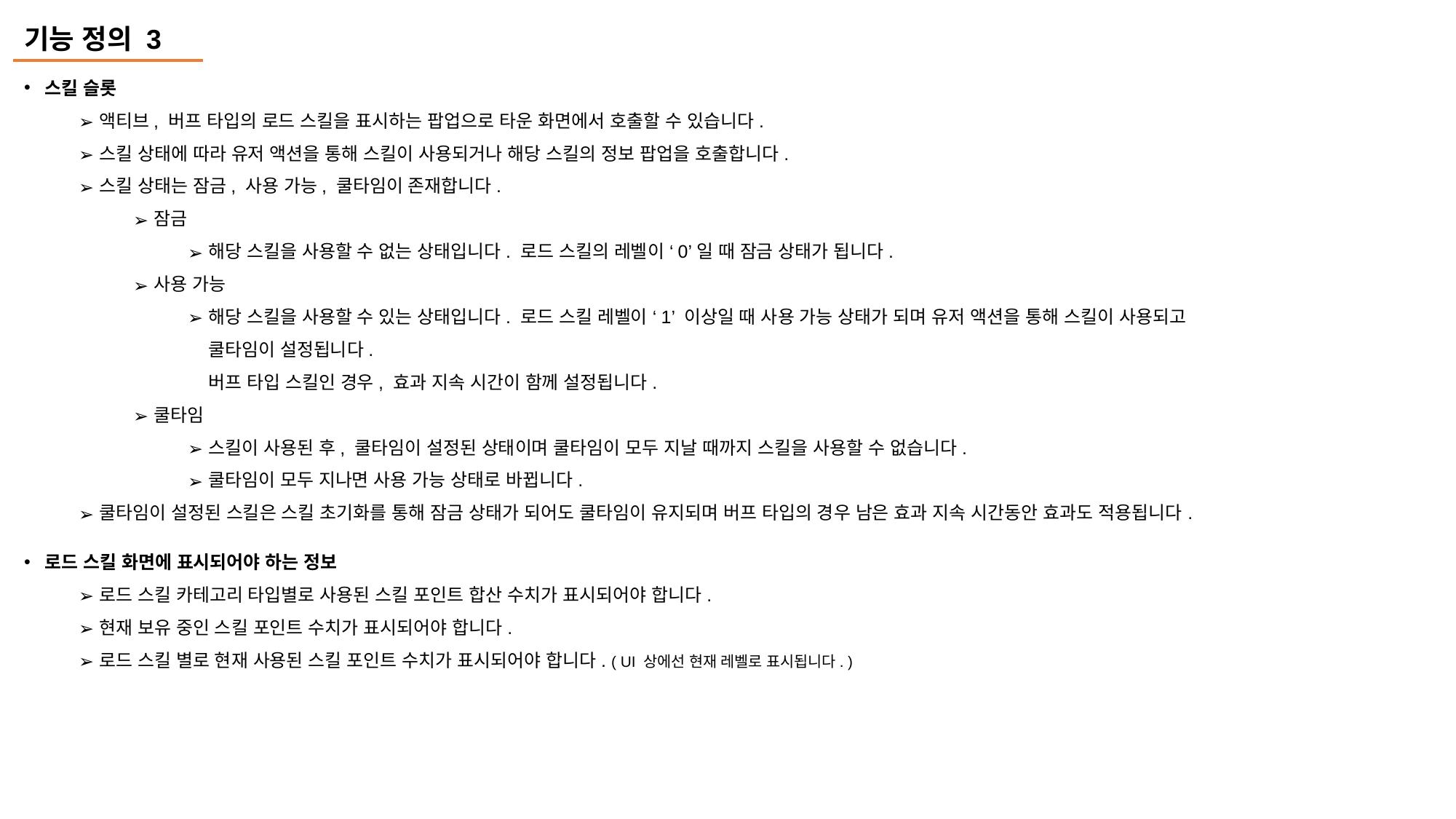

기능 정의 3
스킬 슬롯
액티브, 버프 타입의 로드 스킬을 표시하는 팝업으로 타운 화면에서 호출할 수 있습니다.
스킬 상태에 따라 유저 액션을 통해 스킬이 사용되거나 해당 스킬의 정보 팝업을 호출합니다.
스킬 상태는 잠금, 사용 가능, 쿨타임이 존재합니다.
잠금
해당 스킬을 사용할 수 없는 상태입니다. 로드 스킬의 레벨이 ‘0’일 때 잠금 상태가 됩니다.
사용 가능
해당 스킬을 사용할 수 있는 상태입니다. 로드 스킬 레벨이 ‘1’ 이상일 때 사용 가능 상태가 되며 유저 액션을 통해 스킬이 사용되고
쿨타임이 설정됩니다.
버프 타입 스킬인 경우, 효과 지속 시간이 함께 설정됩니다.
쿨타임
스킬이 사용된 후, 쿨타임이 설정된 상태이며 쿨타임이 모두 지날 때까지 스킬을 사용할 수 없습니다.
쿨타임이 모두 지나면 사용 가능 상태로 바뀝니다.
쿨타임이 설정된 스킬은 스킬 초기화를 통해 잠금 상태가 되어도 쿨타임이 유지되며 버프 타입의 경우 남은 효과 지속 시간동안 효과도 적용됩니다.
로드 스킬 화면에 표시되어야 하는 정보
로드 스킬 카테고리 타입별로 사용된 스킬 포인트 합산 수치가 표시되어야 합니다.
현재 보유 중인 스킬 포인트 수치가 표시되어야 합니다.
로드 스킬 별로 현재 사용된 스킬 포인트 수치가 표시되어야 합니다. ( UI 상에선 현재 레벨로 표시됩니다. )